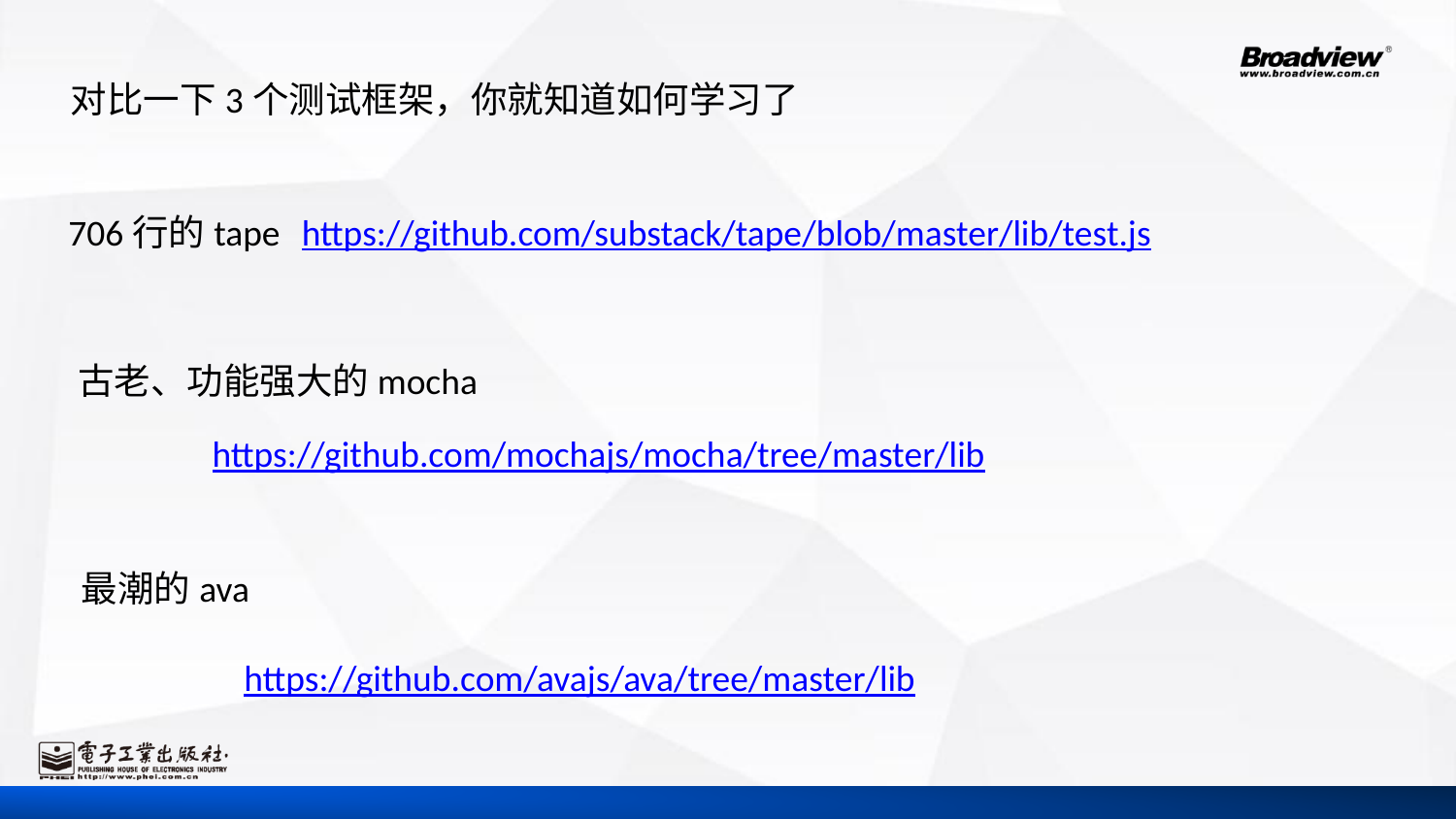

对比一下3个测试框架，你就知道如何学习了
706行的tape
https://github.com/substack/tape/blob/master/lib/test.js
古老、功能强大的mocha
https://github.com/mochajs/mocha/tree/master/lib
最潮的ava
https://github.com/avajs/ava/tree/master/lib